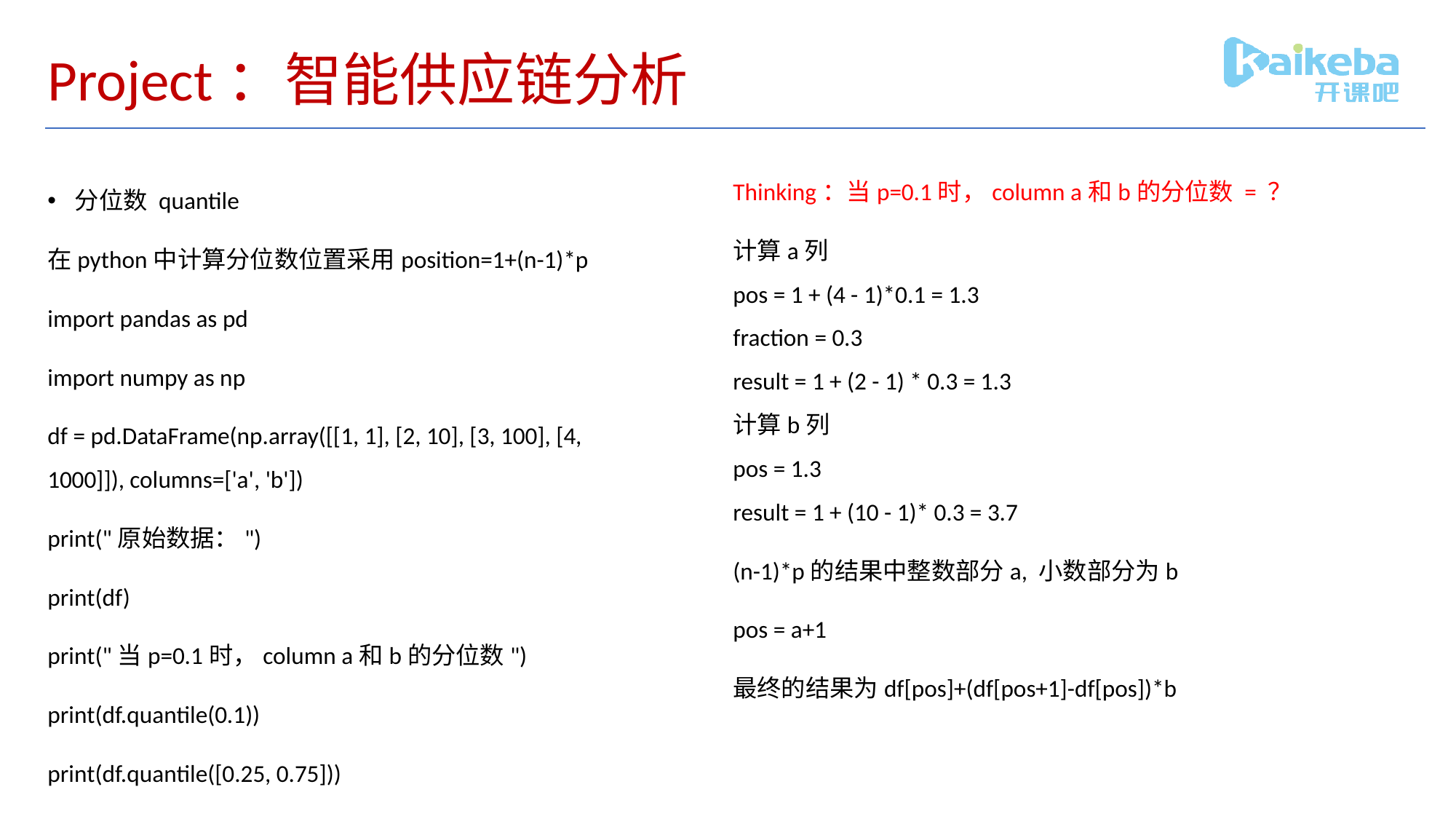

# Project：智能供应链分析
Thinking：当p=0.1时，column a和b的分位数 = ？
计算a列
pos = 1 + (4 - 1)*0.1 = 1.3
fraction = 0.3
result = 1 + (2 - 1) * 0.3 = 1.3
计算b列
pos = 1.3
result = 1 + (10 - 1)* 0.3 = 3.7
(n-1)*p的结果中整数部分a, 小数部分为b
pos = a+1
最终的结果为df[pos]+(df[pos+1]-df[pos])*b
分位数 quantile
在python中计算分位数位置采用position=1+(n-1)*p
import pandas as pd
import numpy as np
df = pd.DataFrame(np.array([[1, 1], [2, 10], [3, 100], [4, 1000]]), columns=['a', 'b'])
print("原始数据：")
print(df)
print("当p=0.1时，column a和b的分位数")
print(df.quantile(0.1))
print(df.quantile([0.25, 0.75]))